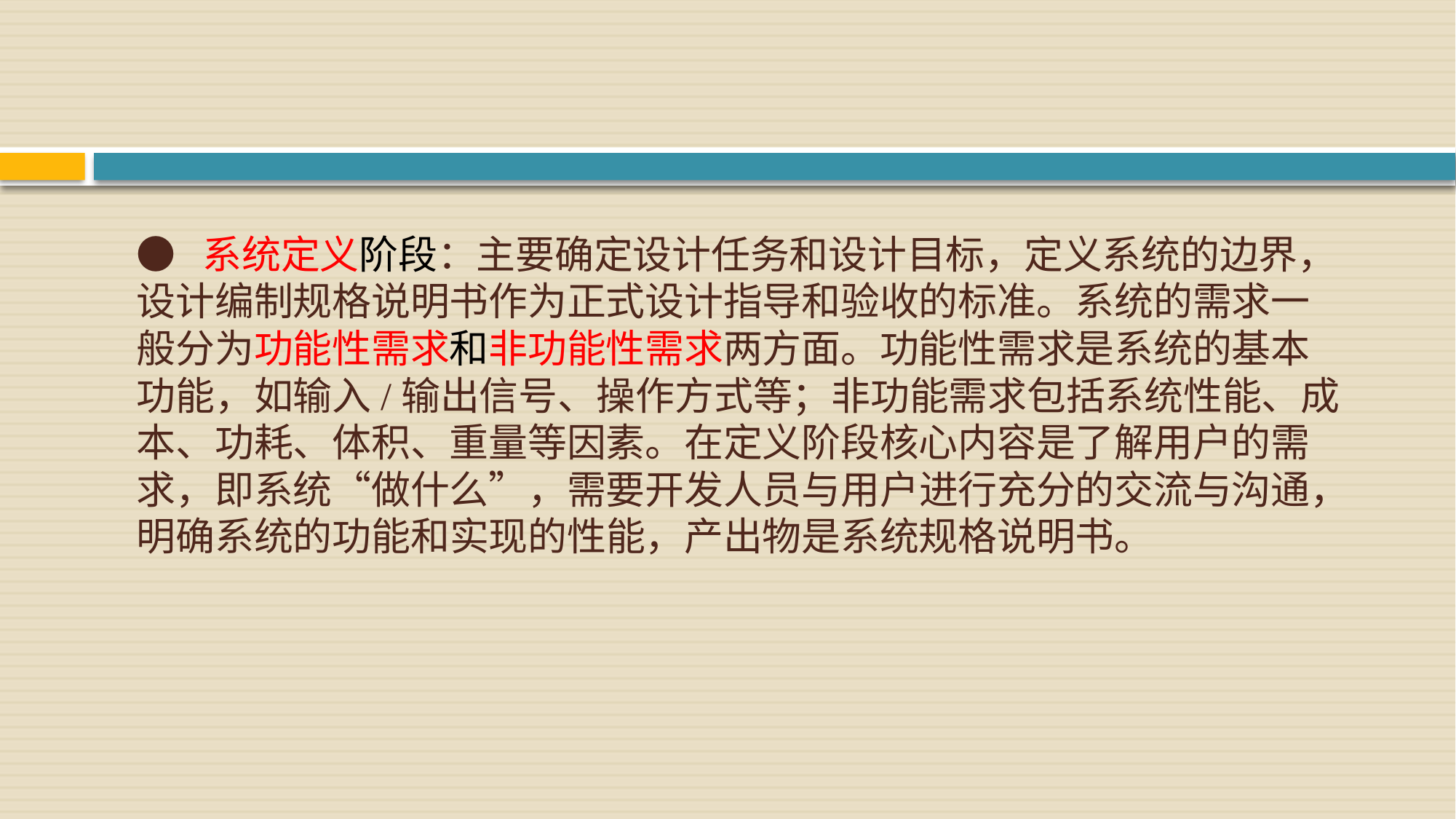

# ●  系统定义阶段：主要确定设计任务和设计目标，定义系统的边界，设计编制规格说明书作为正式设计指导和验收的标准。系统的需求一般分为功能性需求和非功能性需求两方面。功能性需求是系统的基本功能，如输入/输出信号、操作方式等；非功能需求包括系统性能、成本、功耗、体积、重量等因素。在定义阶段核心内容是了解用户的需求，即系统“做什么”，需要开发人员与用户进行充分的交流与沟通，明确系统的功能和实现的性能，产出物是系统规格说明书。